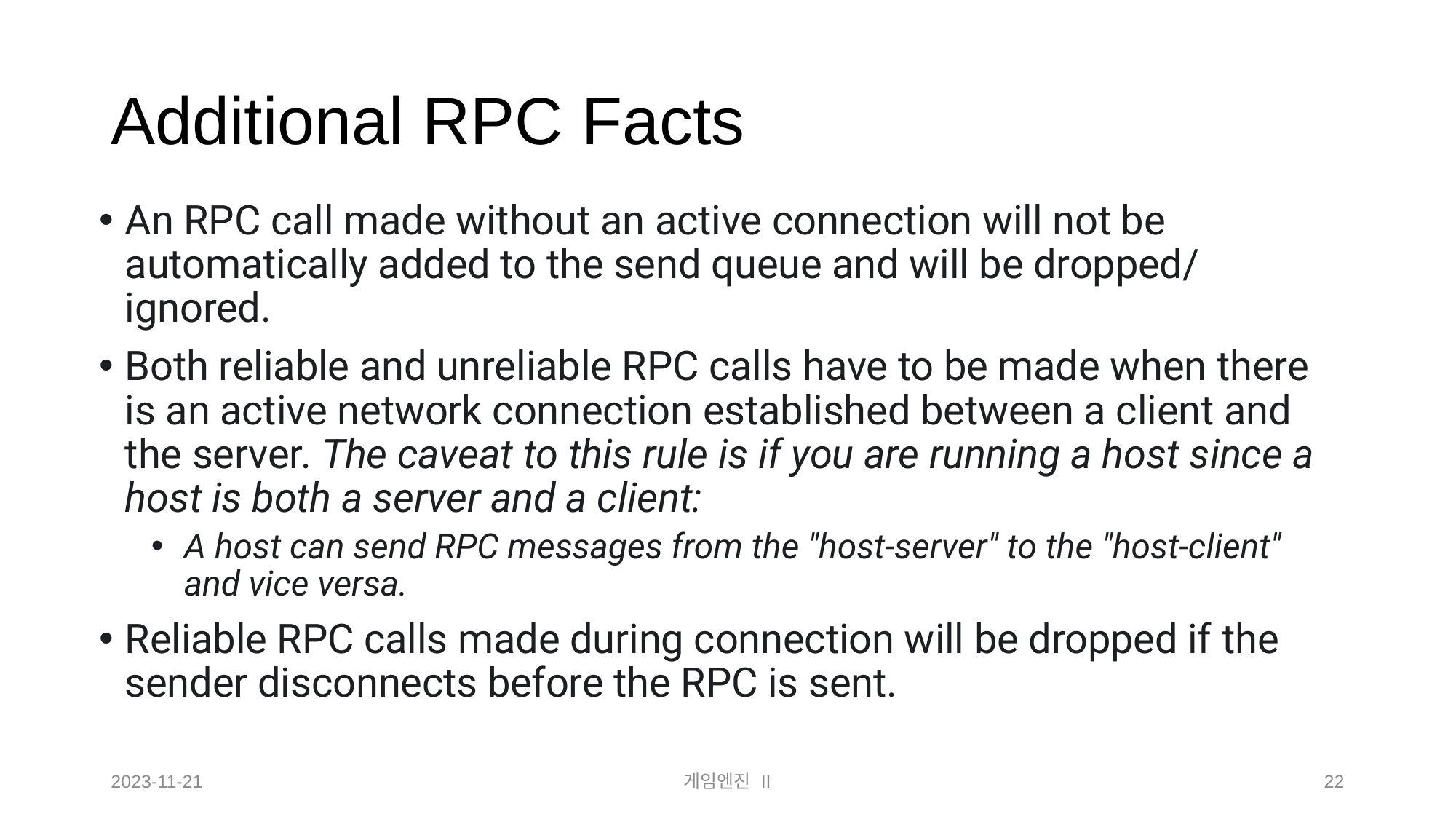

# Additional RPC Facts
An RPC call made without an active connection will not be automatically added to the send queue and will be dropped/ignored.
Both reliable and unreliable RPC calls have to be made when there is an active network connection established between a client and the server. The caveat to this rule is if you are running a host since a host is both a server and a client:
A host can send RPC messages from the "host-server" to the "host-client" and vice versa.
Reliable RPC calls made during connection will be dropped if the sender disconnects before the RPC is sent.
2023-11-21
게임엔진 II
22